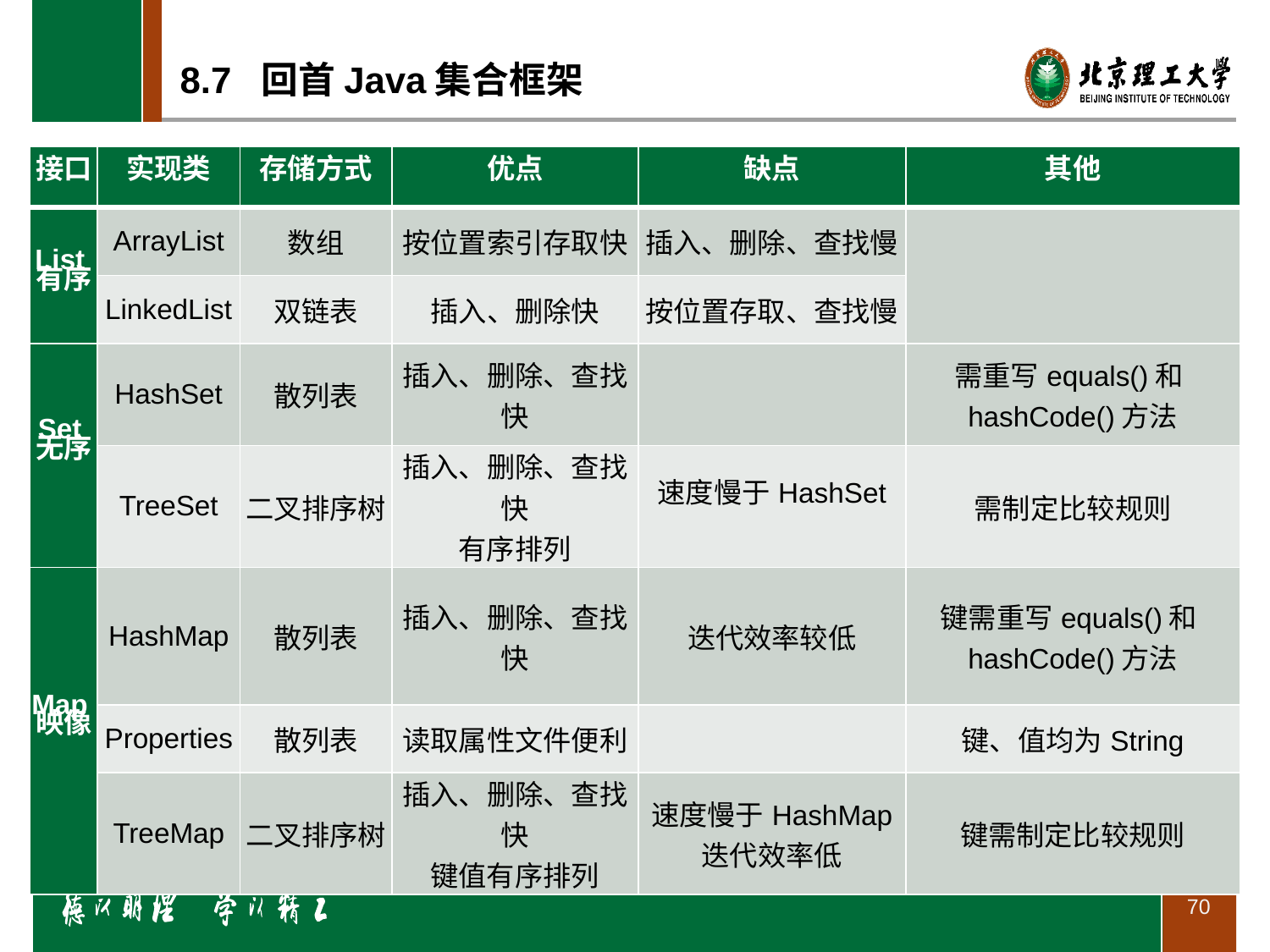

# 8.7  回首Java集合框架
| 接口 | 实现类 | 存储方式 | 优点 | 缺点 | 其他 |
| --- | --- | --- | --- | --- | --- |
| List 有序 | ArrayList | 数组 | 按位置索引存取快 | 插入、删除、查找慢 |  |
|  | LinkedList | 双链表 | 插入、删除快 | 按位置存取、查找慢 |  |
| Set 无序 | HashSet | 散列表 | 插入、删除、查找快 |  | 需重写equals()和hashCode()方法 |
|  | TreeSet | 二叉排序树 | 插入、删除、查找快 有序排列 | 速度慢于HashSet | 需制定比较规则 |
| Map 映像 | HashMap | 散列表 | 插入、删除、查找快 | 迭代效率较低 | 键需重写equals()和hashCode()方法 |
|  | Properties | 散列表 | 读取属性文件便利 |  | 键、值均为String |
|  | TreeMap | 二叉排序树 | 插入、删除、查找快 键值有序排列 | 速度慢于HashMap 迭代效率低 | 键需制定比较规则 |